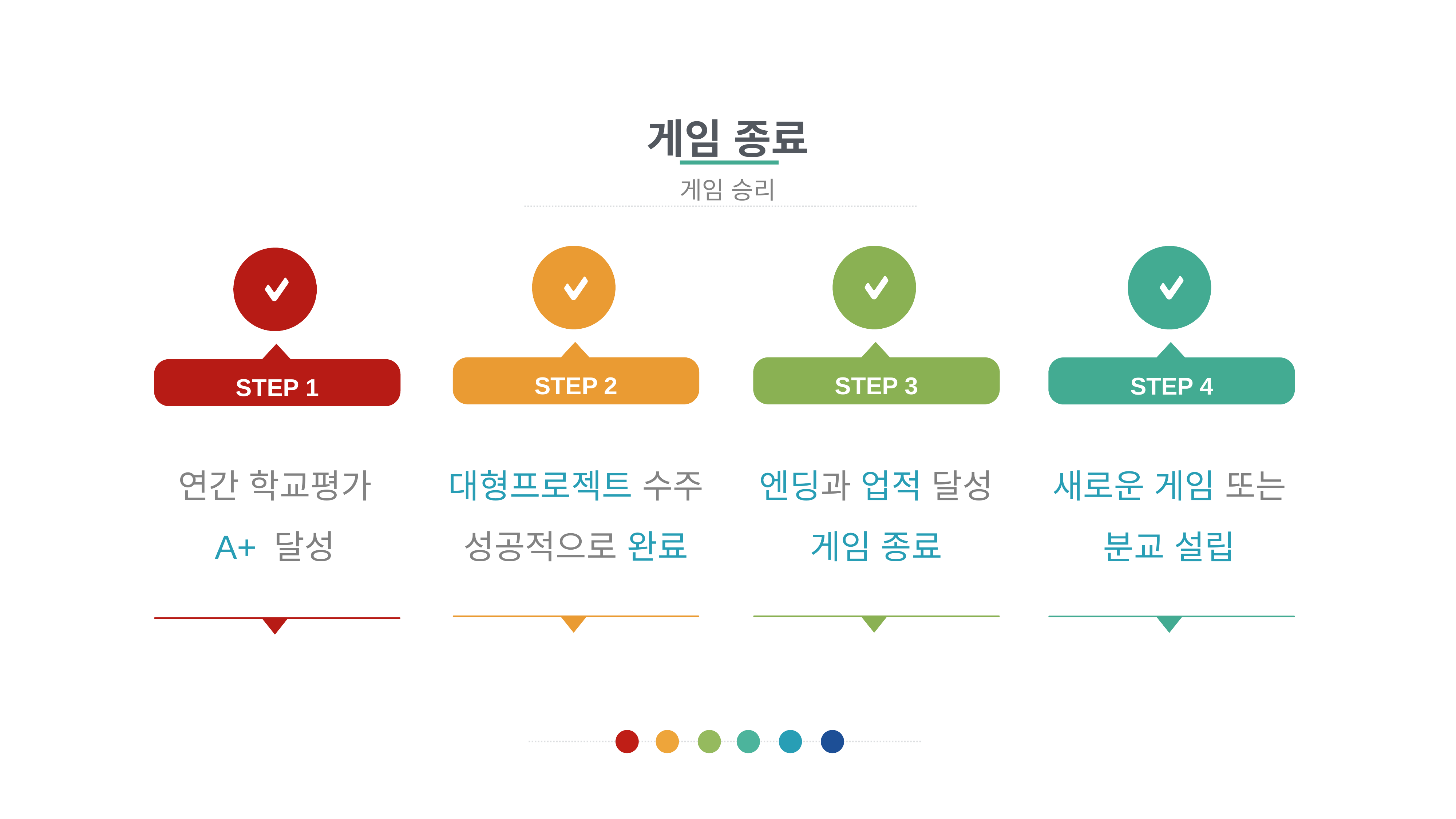

게임 종료

게임 승리

STEP 2
STEP 3
STEP 4
STEP 1
연간 학교평가
A+ 달성
대형프로젝트 수주
성공적으로 완료
엔딩과 업적 달성
게임 종료
새로운 게임 또는
분교 설립